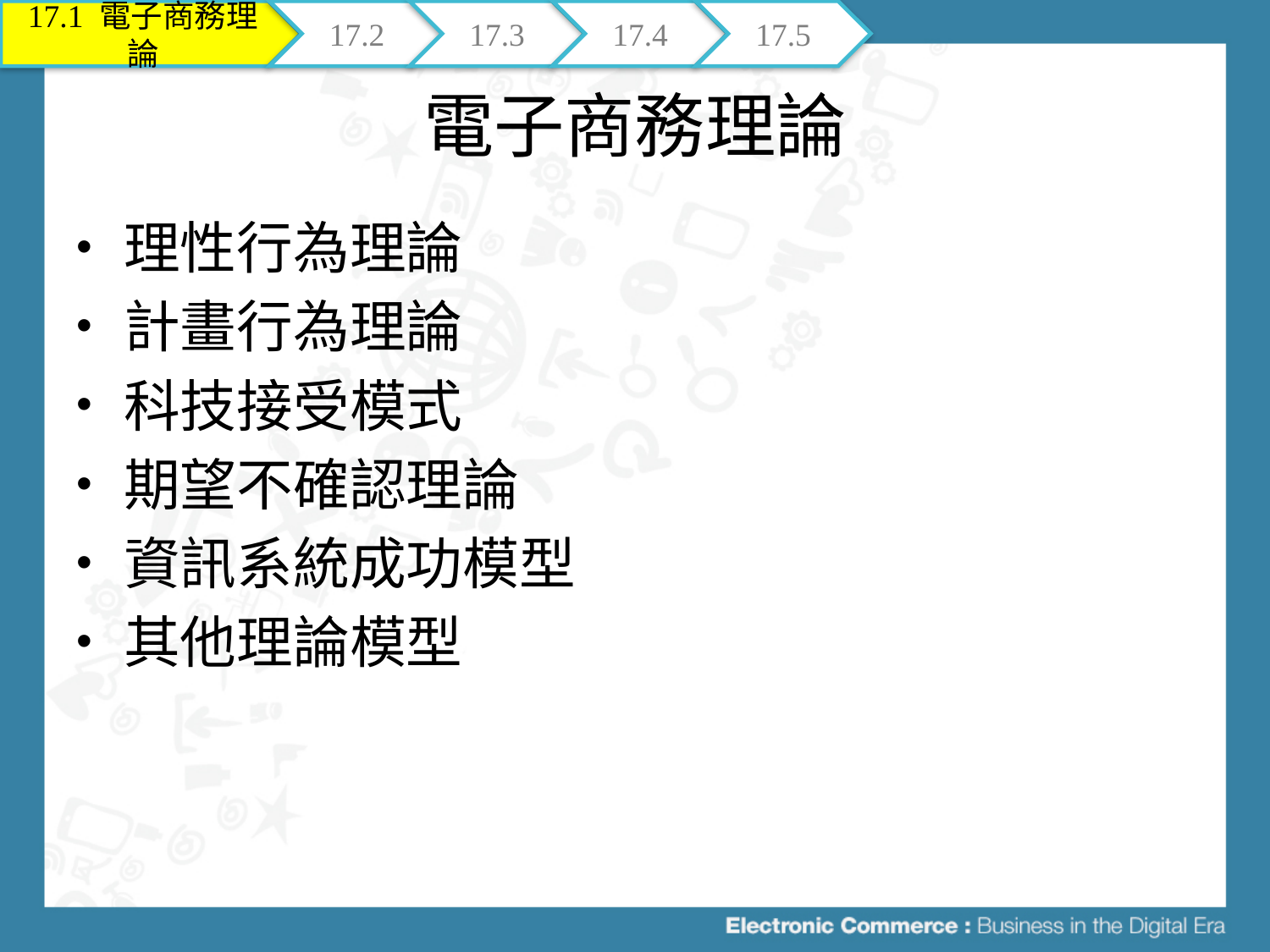

17.1 電子商務理論
17.2
17.3
17.4
17.5
# 電子商務理論
理性行為理論
計畫行為理論
科技接受模式
期望不確認理論
資訊系統成功模型
其他理論模型